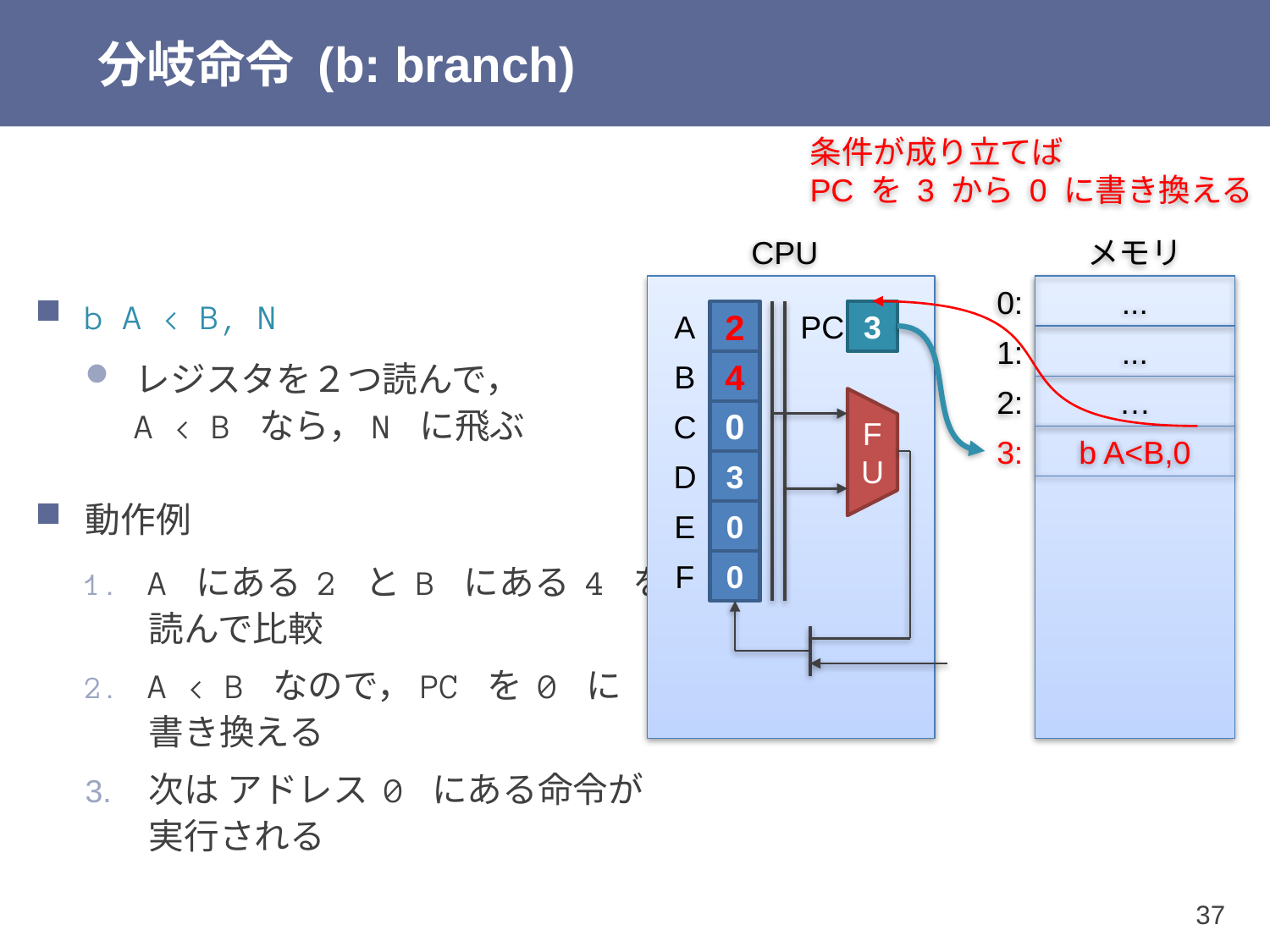

# 分岐命令 (b: branch)
条件が成り立てば
PC を 3 から 0 に書き換える
CPU
メモリ
b A < B, N
レジスタを２つ読んで，
A < B なら，N に飛ぶ
動作例
A にある 2 と B にある 4 を
読んで比較
A < B なので，PC を 0 に
書き換える
次は アドレス 0 にある命令が
実行される

0:
...

A
2
PC
3
1:
...
B
4
2:
…
C
0
3:
b A<B,0
FU
D
3
E
0
F
0